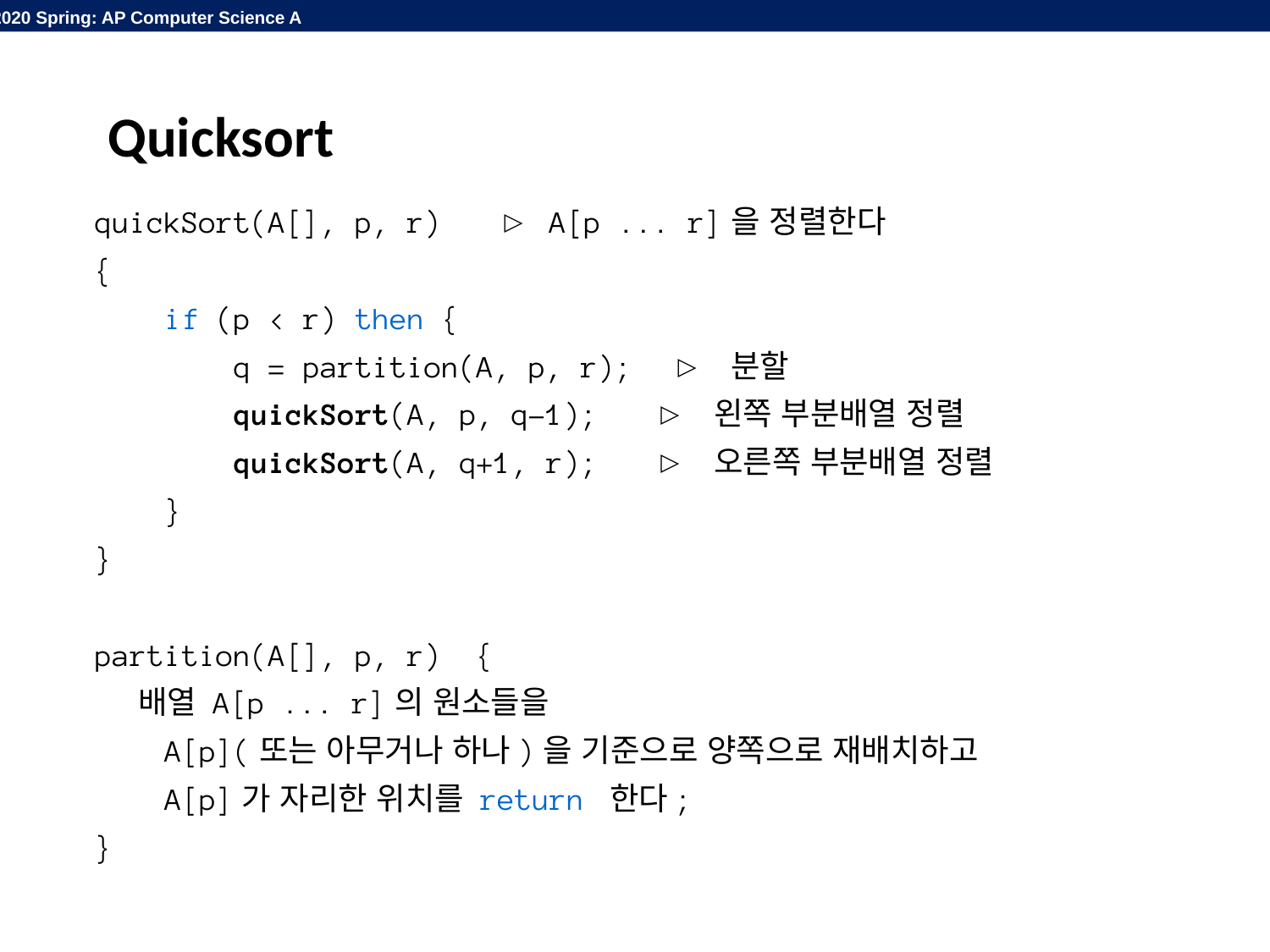

# Quicksort
quickSort(A[], p, r)   ▷ A[p ... r]을 정렬한다
{
    if (p < r) then {
        q = partition(A, p, r);  ▷ 분할
        quickSort(A, p, q-1);   ▷ 왼쪽 부분배열 정렬
        quickSort(A, q+1, r);   ▷ 오른쪽 부분배열 정렬
    }
}

partition(A[], p, r)  {
    배열 A[p ... r]의 원소들을
    A[p](또는 아무거나 하나)을 기준으로 양쪽으로 재배치하고
    A[p]가 자리한 위치를 return 한다;
}